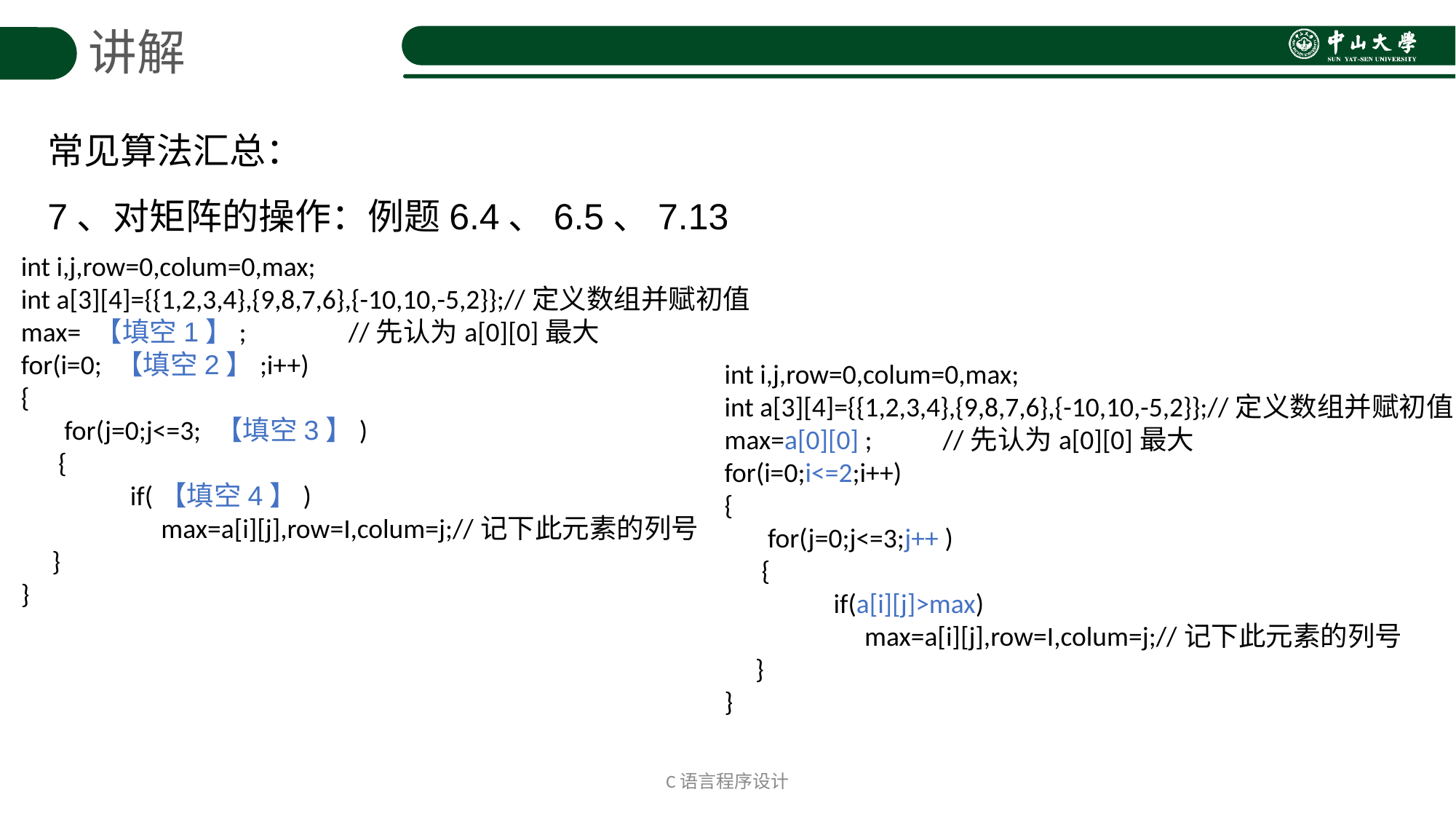

讲解
常见算法汇总：
7、对矩阵的操作：例题6.4、6.5、7.13
int i,j,row=0,colum=0,max;
int a[3][4]={{1,2,3,4},{9,8,7,6},{-10,10,-5,2}};//定义数组并赋初值
max= 【填空1】;	//先认为a[0][0]最大
for(i=0; 【填空2】;i++)
{
       for(j=0;j<=3; 【填空3】)
      {
	if(【填空4】)
	     max=a[i][j],row=I,colum=j;//记下此元素的列号
     }
}
int i,j,row=0,colum=0,max;
int a[3][4]={{1,2,3,4},{9,8,7,6},{-10,10,-5,2}};//定义数组并赋初值
max=a[0][0] ;	//先认为a[0][0]最大
for(i=0;i<=2;i++)
{
       for(j=0;j<=3;j++ )
      {
	if(a[i][j]>max)
	     max=a[i][j],row=I,colum=j;//记下此元素的列号
     }
}

C语言程序设计
11